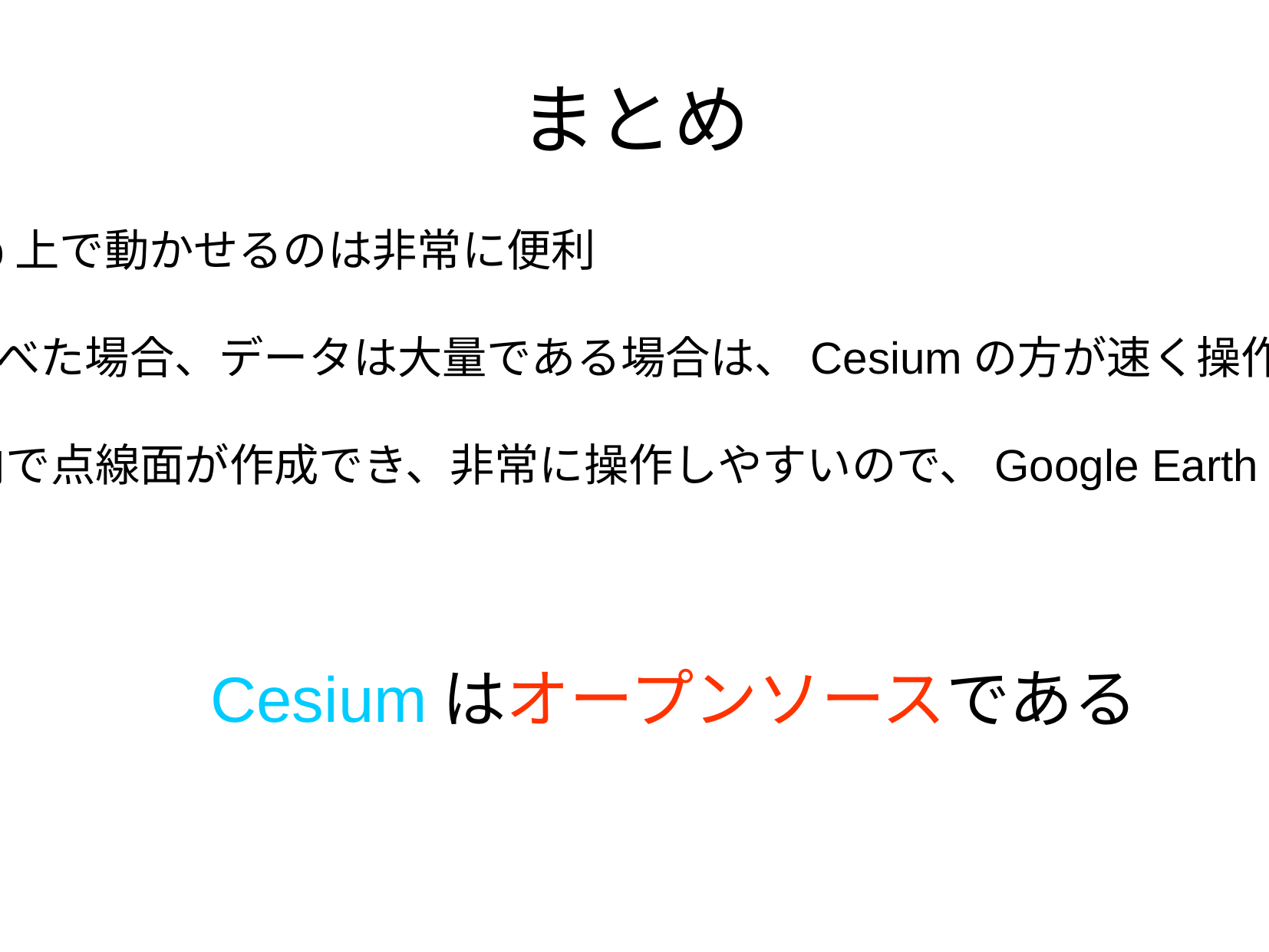

まとめ
プラグインが不要であり、GitHub上で動かせるのは非常に便利

Google Earthと比較して速度を比べた場合、データは大量である場合は、Cesiumの方が速く操作できる。

一方で、Google Earthはソフト内で点線面が作成でき、非常に操作しやすいので、Google Earthと使い分けすることができる。

なにより、
Cesiumはオープンソースである